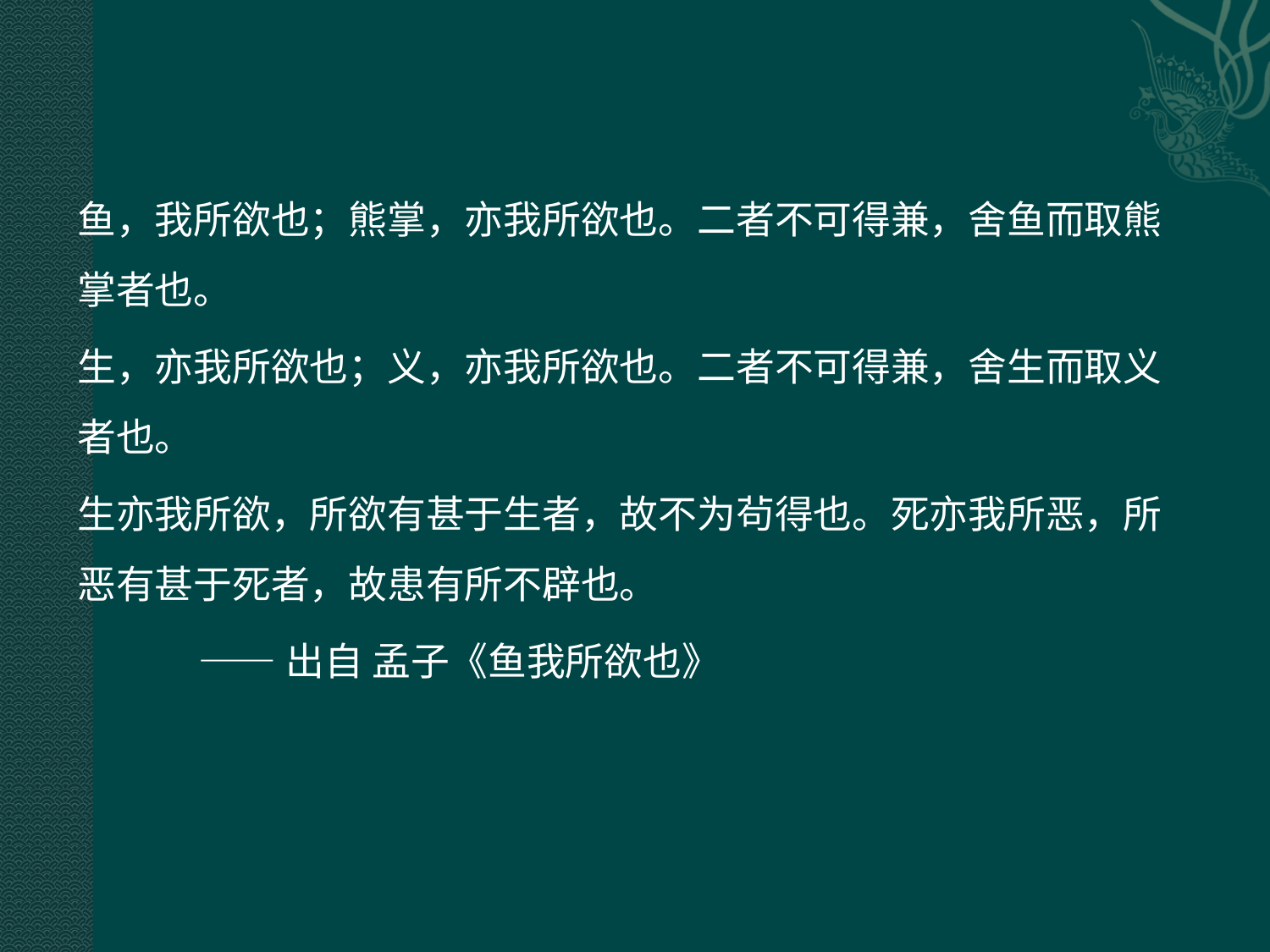

鱼，我所欲也；熊掌，亦我所欲也。二者不可得兼，舍鱼而取熊掌者也。
生，亦我所欲也；义，亦我所欲也。二者不可得兼，舍生而取义者也。
生亦我所欲，所欲有甚于生者，故不为茍得也。死亦我所恶，所恶有甚于死者，故患有所不辟也。
              ——出自 孟子《鱼我所欲也》